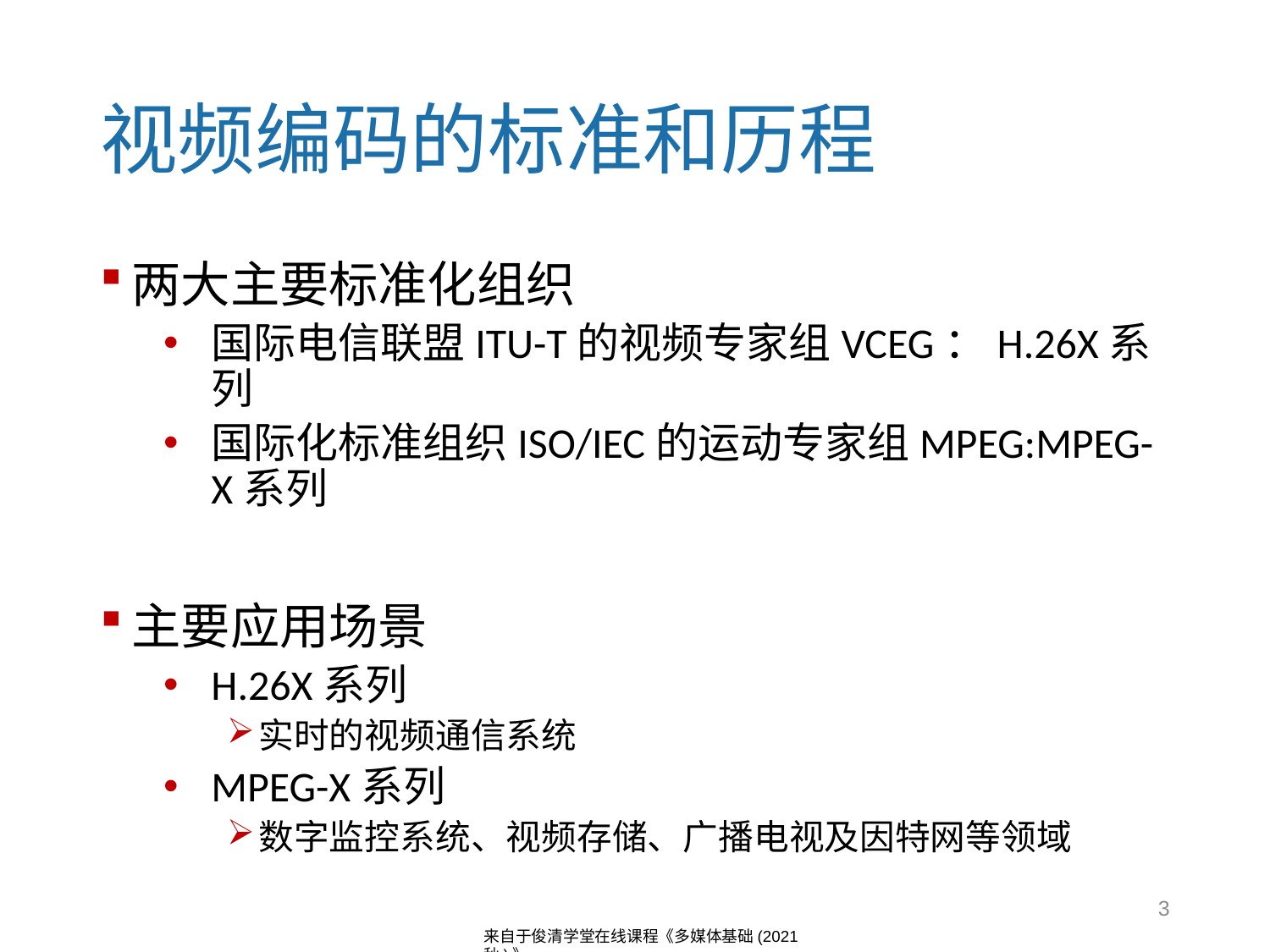

# 视频编码的标准和历程
两大主要标准化组织
国际电信联盟ITU-T的视频专家组VCEG：H.26X系列
国际化标准组织ISO/IEC的运动专家组MPEG:MPEG-X系列

主要应用场景
H.26X系列
实时的视频通信系统
MPEG-X系列
数字监控系统、视频存储、广播电视及因特网等领域

3
来自于俊清学堂在线课程《多媒体基础(2021秋)》